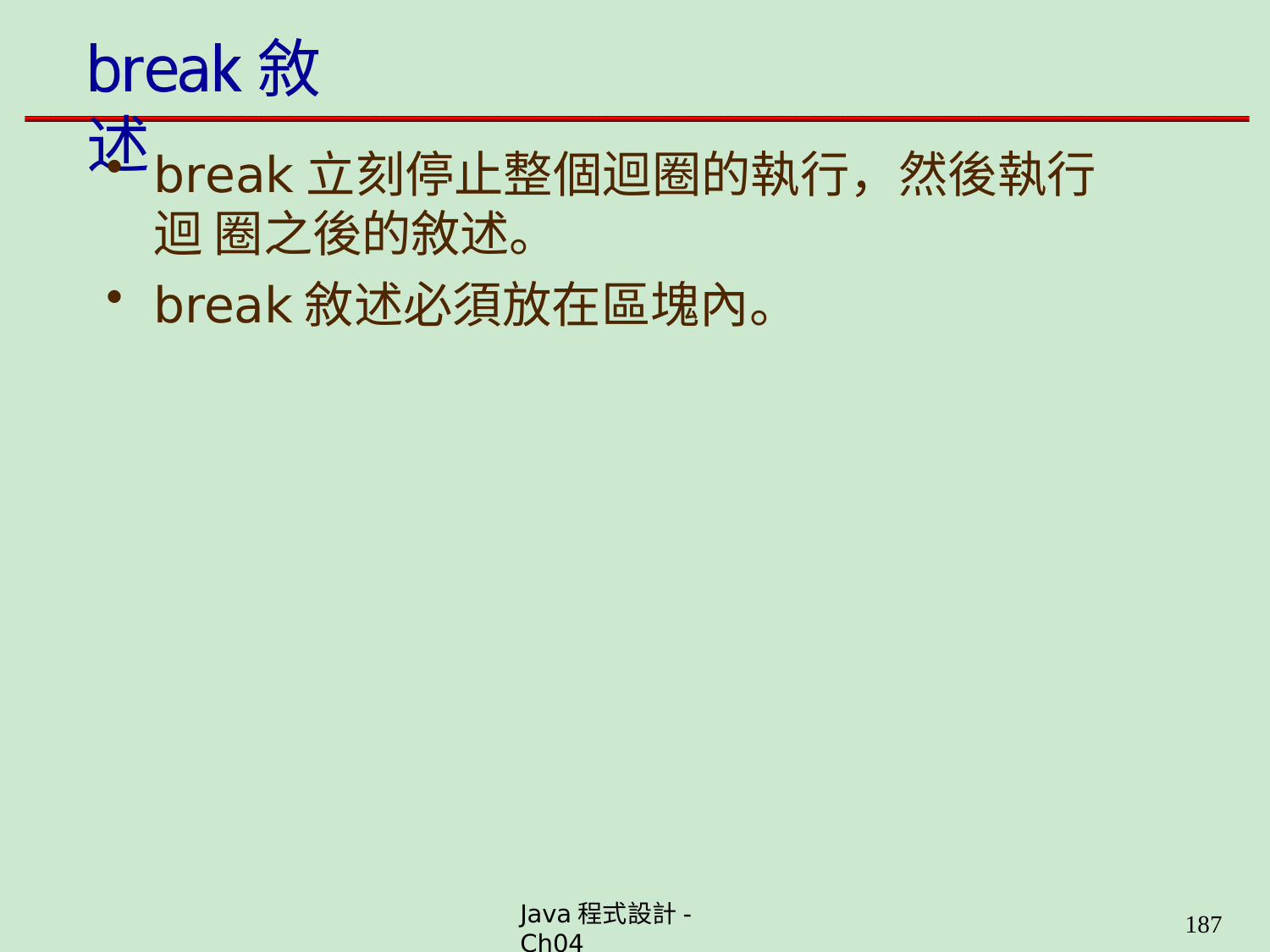

# break敘述
break立刻停止整個迴圈的執行，然後執行迴 圈之後的敘述。
break敘述必須放在區塊內。
Java程式設計-Ch04
187